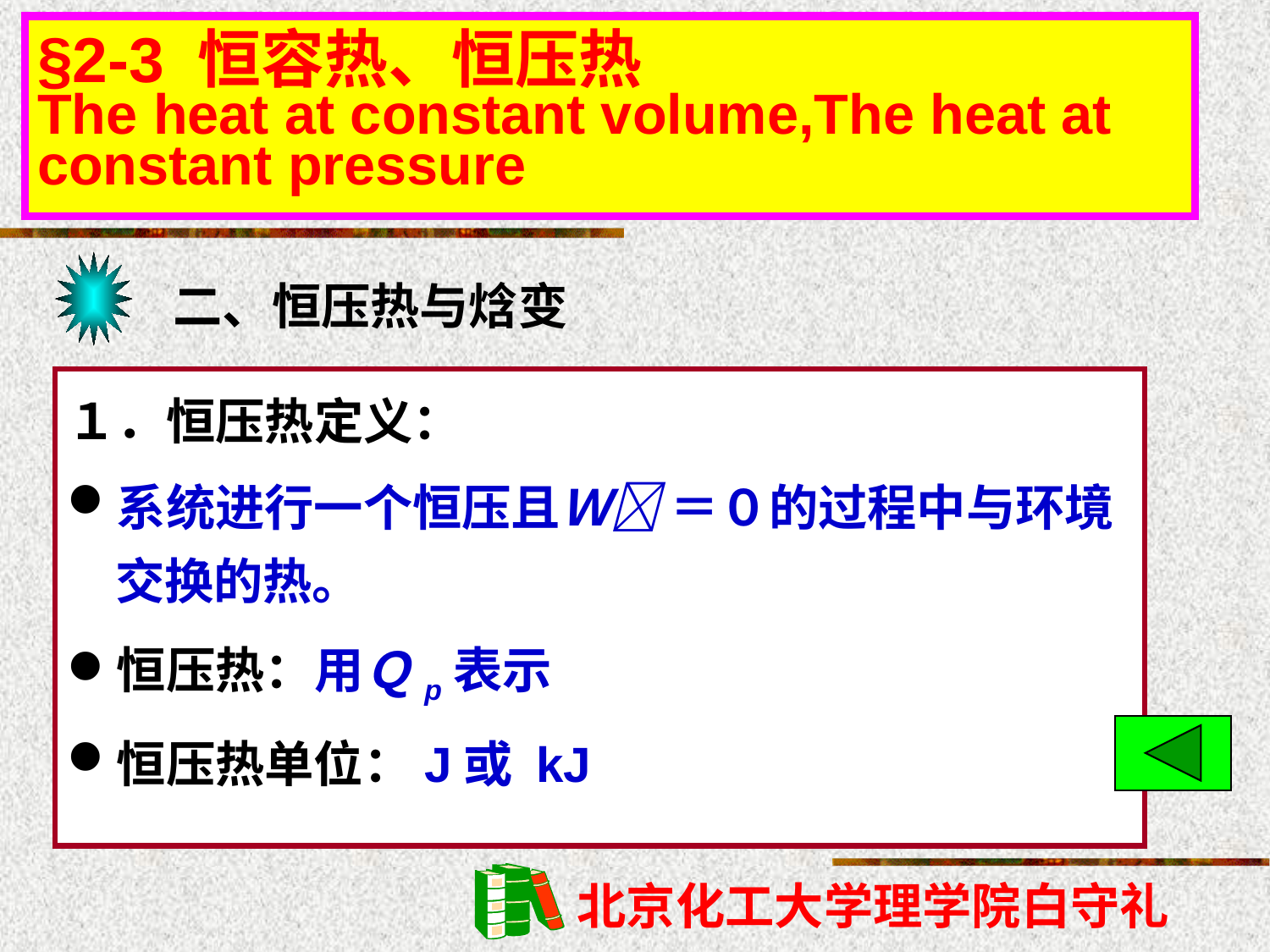

§2-3 恒容热、恒压热
The heat at constant volume,The heat at constant pressure

二、恒压热与焓变
１．恒压热定义：
系统进行一个恒压且Ｗ′ ＝０的过程中与环境交换的热。
恒压热：用Ｑp表示
恒压热单位：J或 kJ